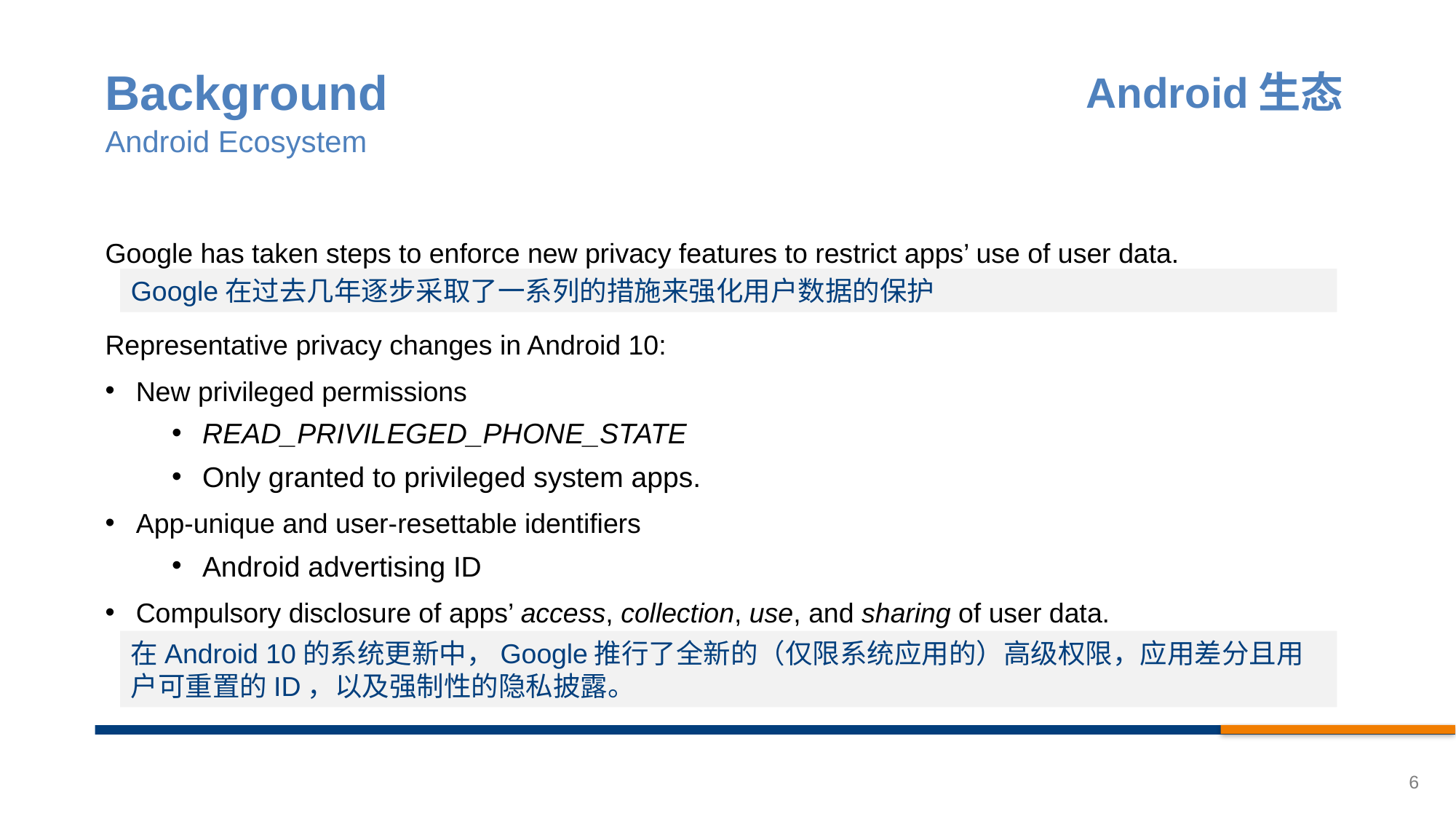

# Background
Android生态
Android Ecosystem
Google has taken steps to enforce new privacy features to restrict apps’ use of user data.

Representative privacy changes in Android 10:
New privileged permissions
READ_PRIVILEGED_PHONE_STATE
Only granted to privileged system apps.
App-unique and user-resettable identifiers
Android advertising ID
Compulsory disclosure of apps’ access, collection, use, and sharing of user data.
Google在过去几年逐步采取了一系列的措施来强化用户数据的保护
在Android 10的系统更新中，Google推行了全新的（仅限系统应用的）高级权限，应用差分且用户可重置的ID，以及强制性的隐私披露。
6